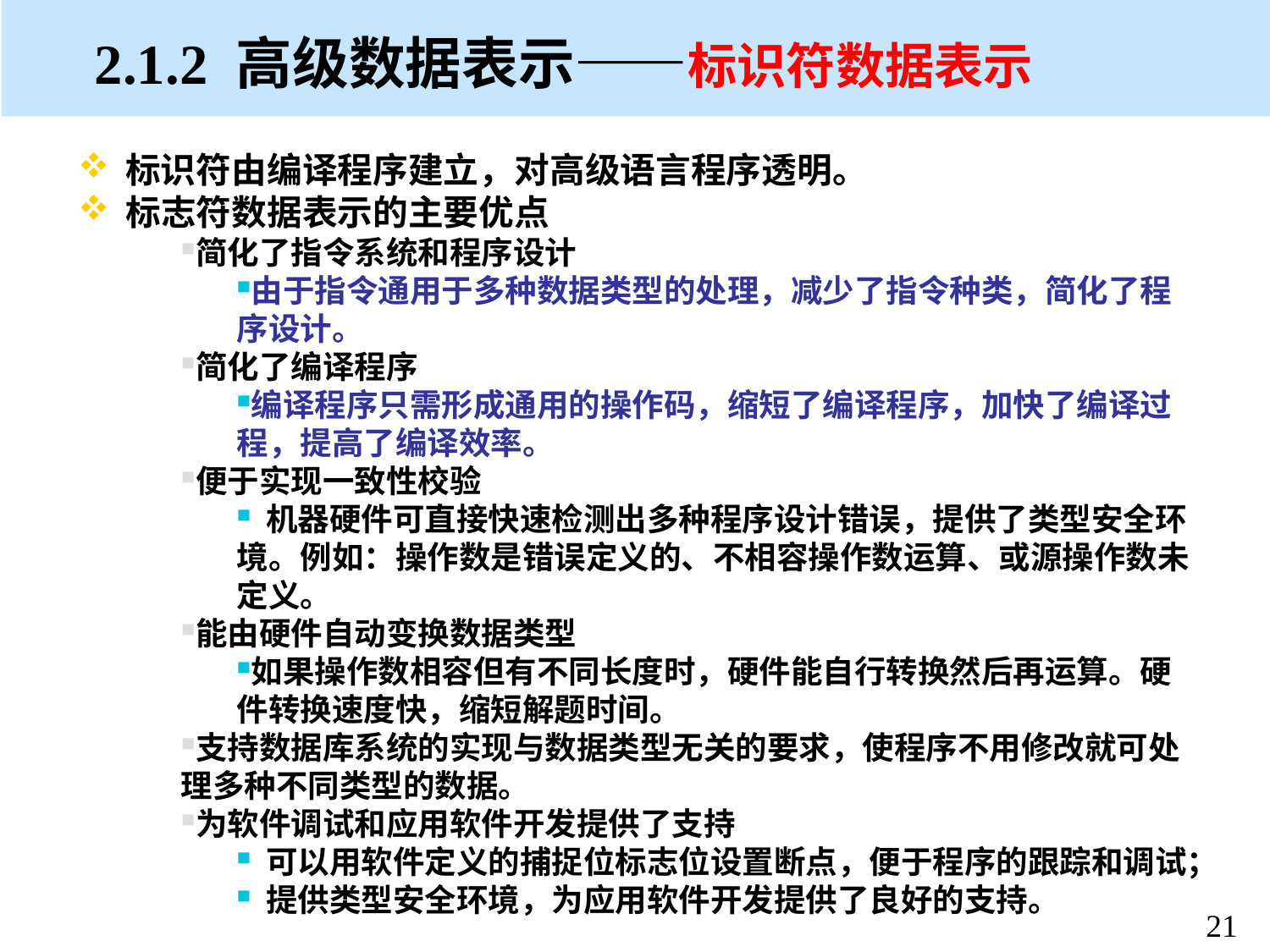

# 2.1.2 高级数据表示——标识符数据表示
标识符由编译程序建立，对高级语言程序透明。
标志符数据表示的主要优点
简化了指令系统和程序设计
由于指令通用于多种数据类型的处理，减少了指令种类，简化了程序设计。
简化了编译程序
编译程序只需形成通用的操作码，缩短了编译程序，加快了编译过程，提高了编译效率。
便于实现一致性校验
 机器硬件可直接快速检测出多种程序设计错误，提供了类型安全环境。例如：操作数是错误定义的、不相容操作数运算、或源操作数未定义。
能由硬件自动变换数据类型
如果操作数相容但有不同长度时，硬件能自行转换然后再运算。硬件转换速度快，缩短解题时间。
支持数据库系统的实现与数据类型无关的要求，使程序不用修改就可处理多种不同类型的数据。
为软件调试和应用软件开发提供了支持
 可以用软件定义的捕捉位标志位设置断点，便于程序的跟踪和调试；
 提供类型安全环境，为应用软件开发提供了良好的支持。